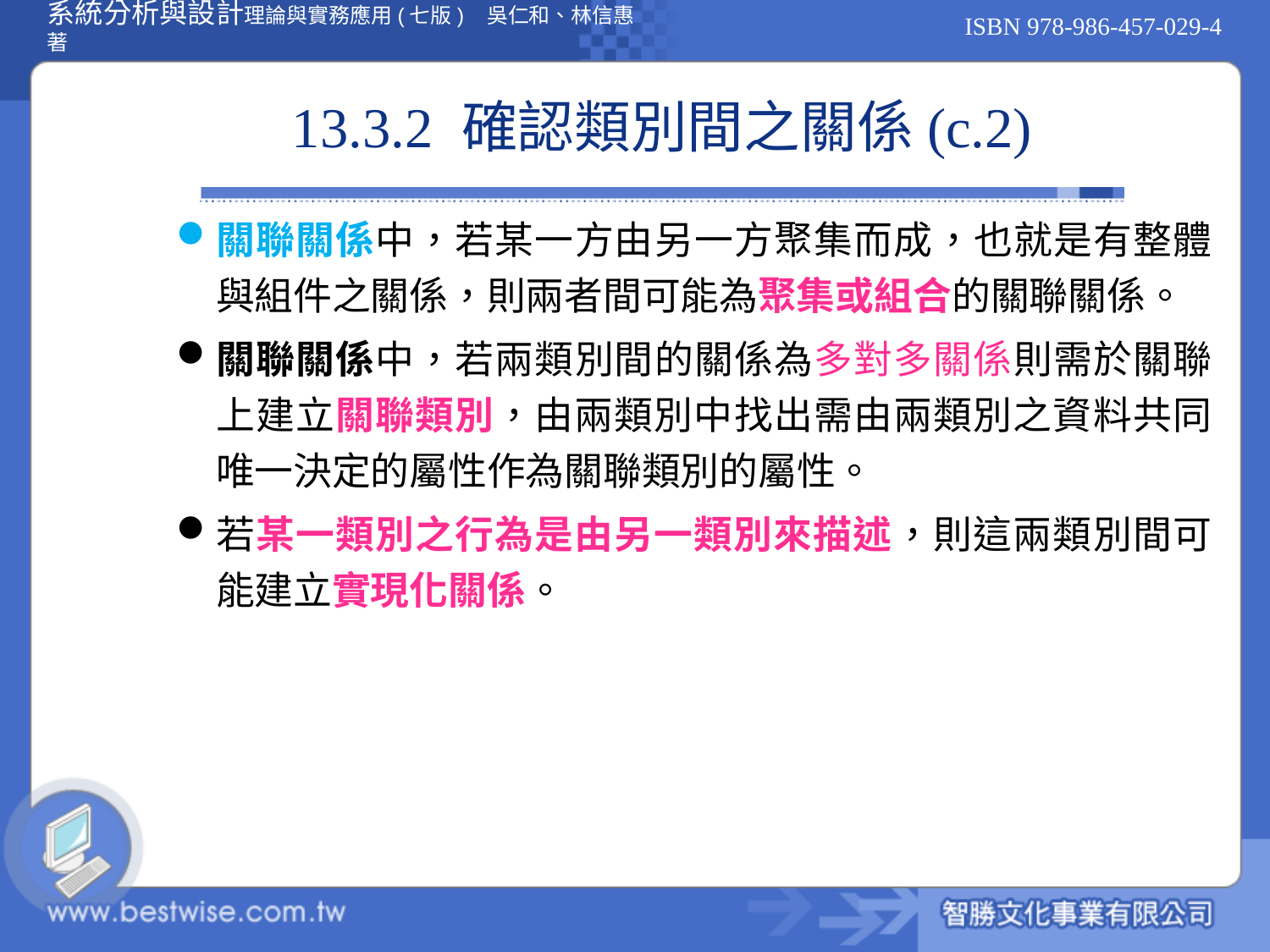

# 13.3.2 確認類別間之關係(c.2)
關聯關係中，若某一方由另一方聚集而成，也就是有整體與組件之關係，則兩者間可能為聚集或組合的關聯關係。
關聯關係中，若兩類別間的關係為多對多關係則需於關聯上建立關聯類別，由兩類別中找出需由兩類別之資料共同唯一決定的屬性作為關聯類別的屬性。
若某一類別之行為是由另一類別來描述，則這兩類別間可能建立實現化關係。